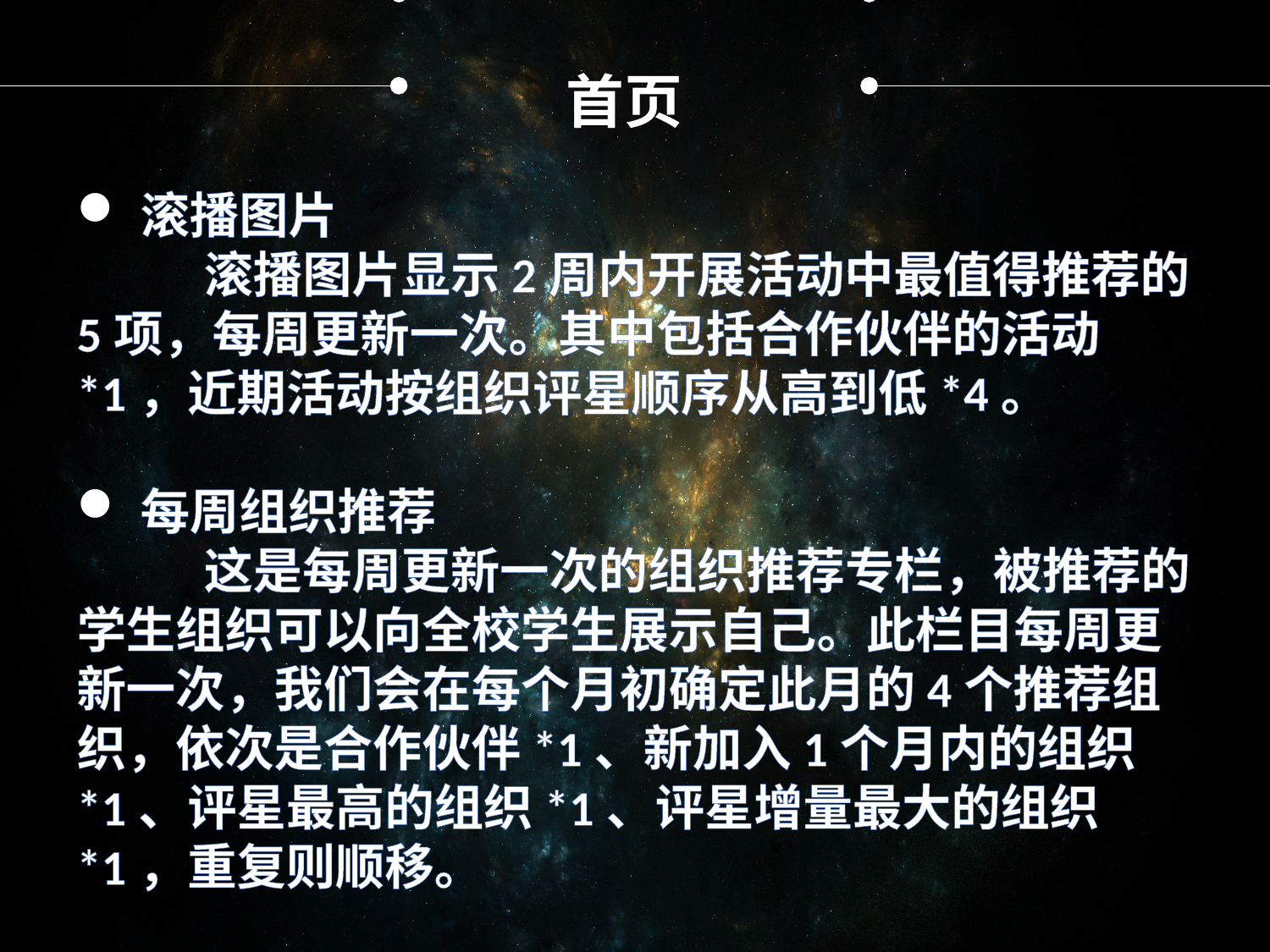

首页
滚播图片
	滚播图片显示2周内开展活动中最值得推荐的5项，每周更新一次。其中包括合作伙伴的活动*1，近期活动按组织评星顺序从高到低*4。

每周组织推荐
	这是每周更新一次的组织推荐专栏，被推荐的学生组织可以向全校学生展示自己。此栏目每周更新一次，我们会在每个月初确定此月的4个推荐组织，依次是合作伙伴*1、新加入1个月内的组织*1、评星最高的组织*1、评星增量最大的组织*1，重复则顺移。